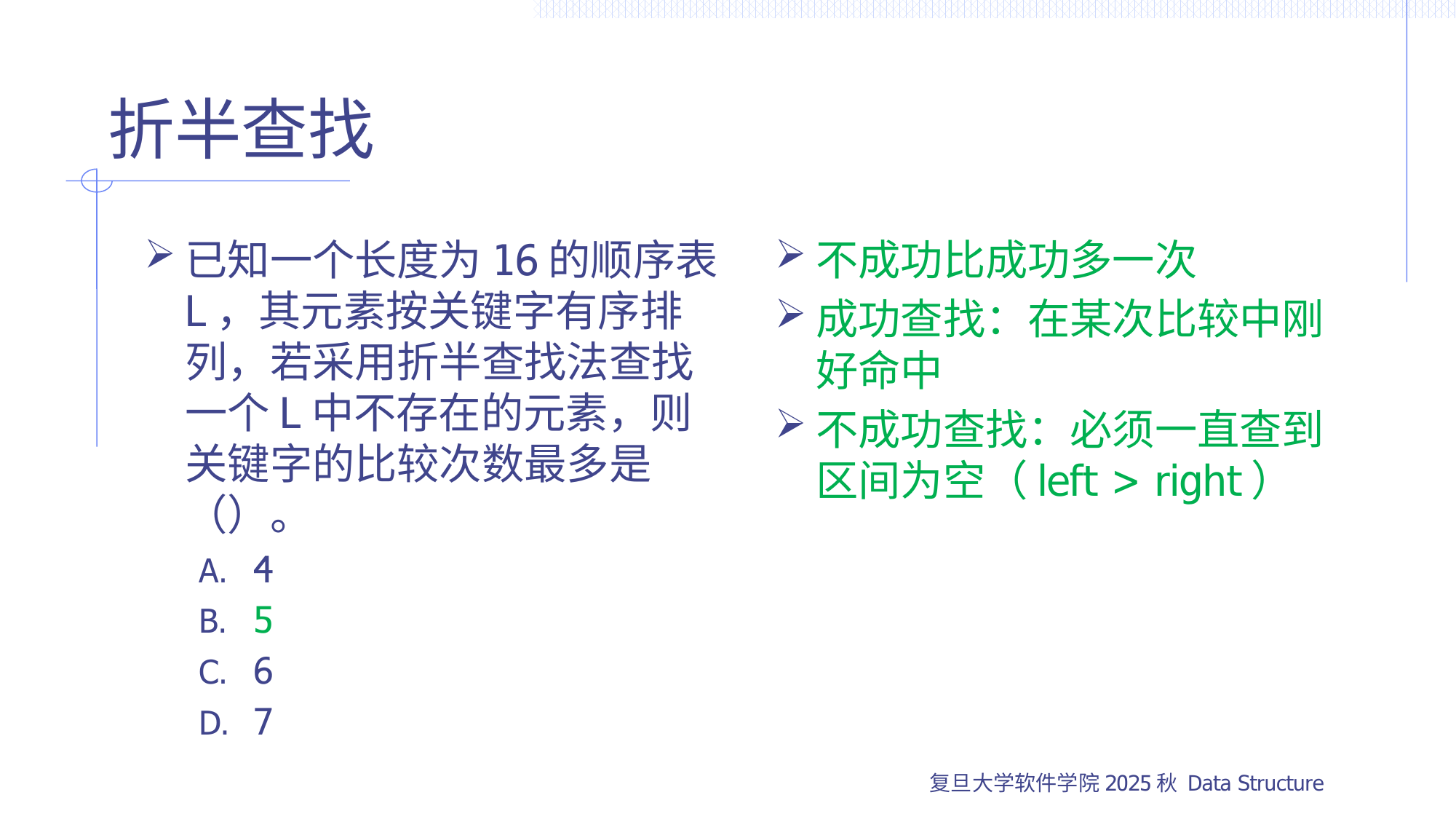

# 折半查找
已知一个长度为16的顺序表L，其元素按关键字有序排列，若采用折半查找法查找一个L中不存在的元素，则关键字的比较次数最多是（）。
4
5
6
7

不成功比成功多一次
成功查找：在某次比较中刚好命中
不成功查找：必须一直查到区间为空（left > right）